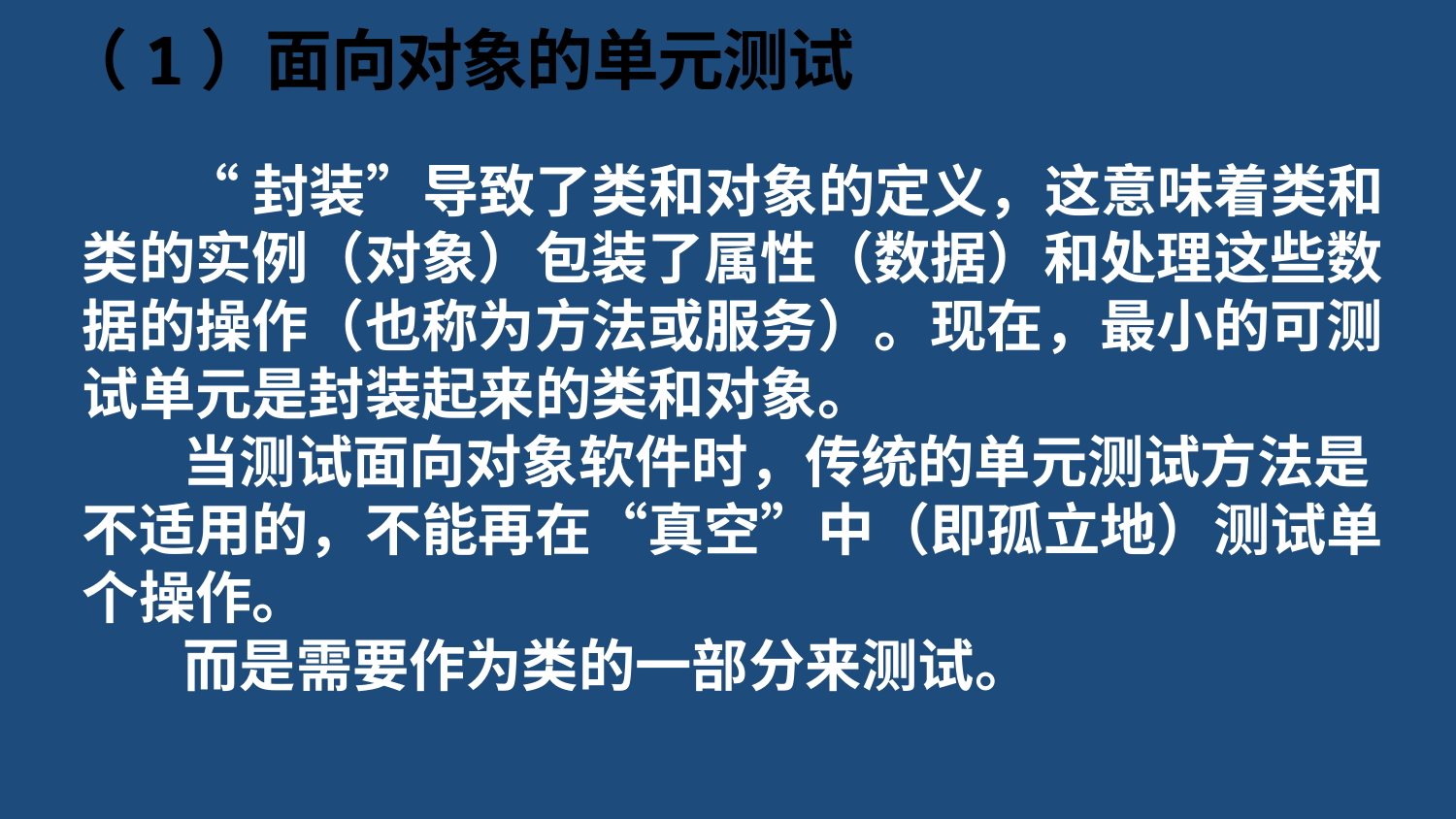

# （1）面向对象的单元测试
“封装”导致了类和对象的定义，这意味着类和类的实例（对象）包装了属性（数据）和处理这些数据的操作（也称为方法或服务）。现在，最小的可测试单元是封装起来的类和对象。
当测试面向对象软件时，传统的单元测试方法是不适用的，不能再在“真空”中（即孤立地）测试单个操作。
而是需要作为类的一部分来测试。